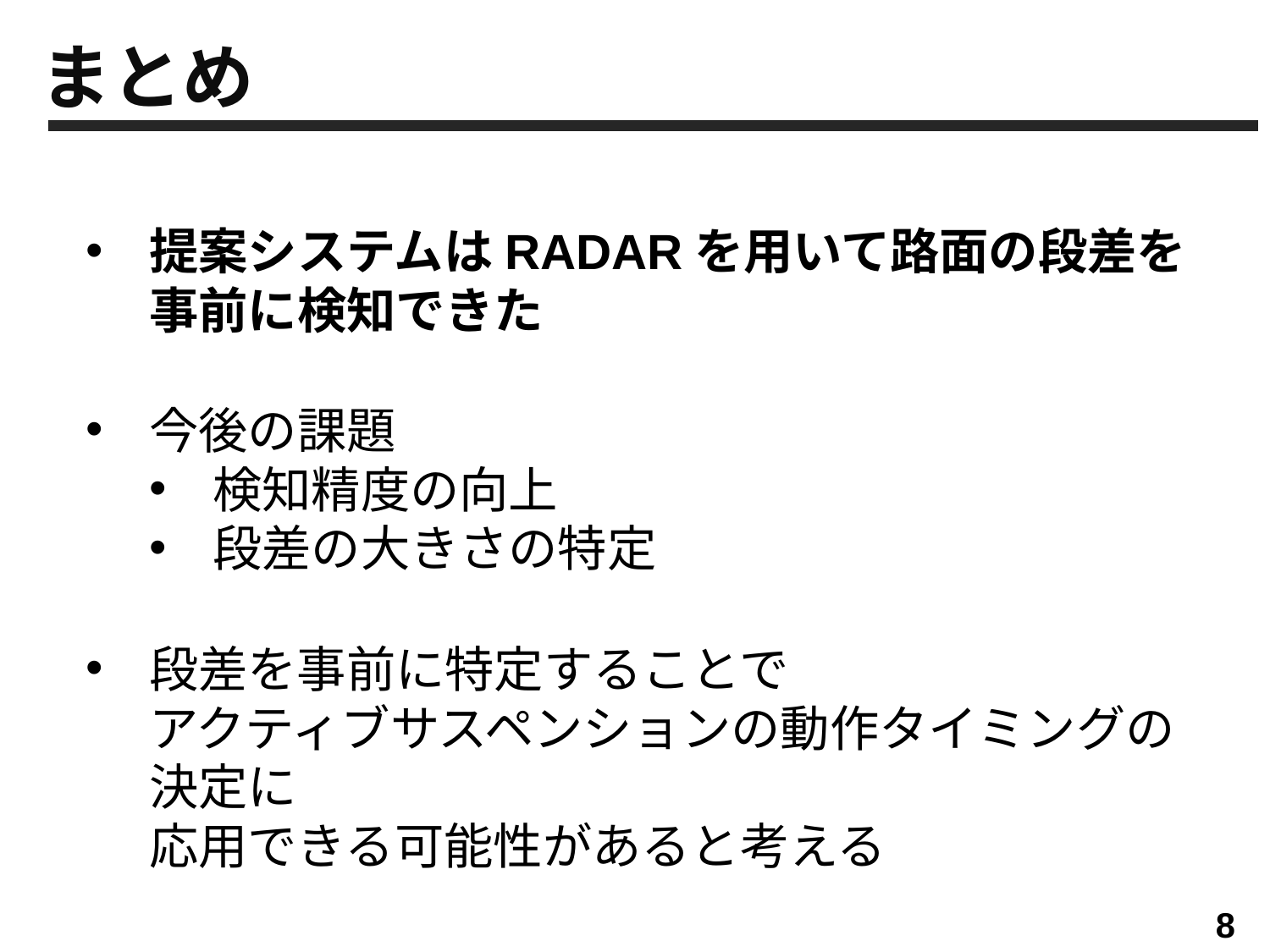

まとめ
提案システムはRADARを用いて路面の段差を事前に検知できた
今後の課題
検知精度の向上
段差の大きさの特定
段差を事前に特定することで
アクティブサスペンションの動作タイミングの決定に
応用できる可能性があると考える
8